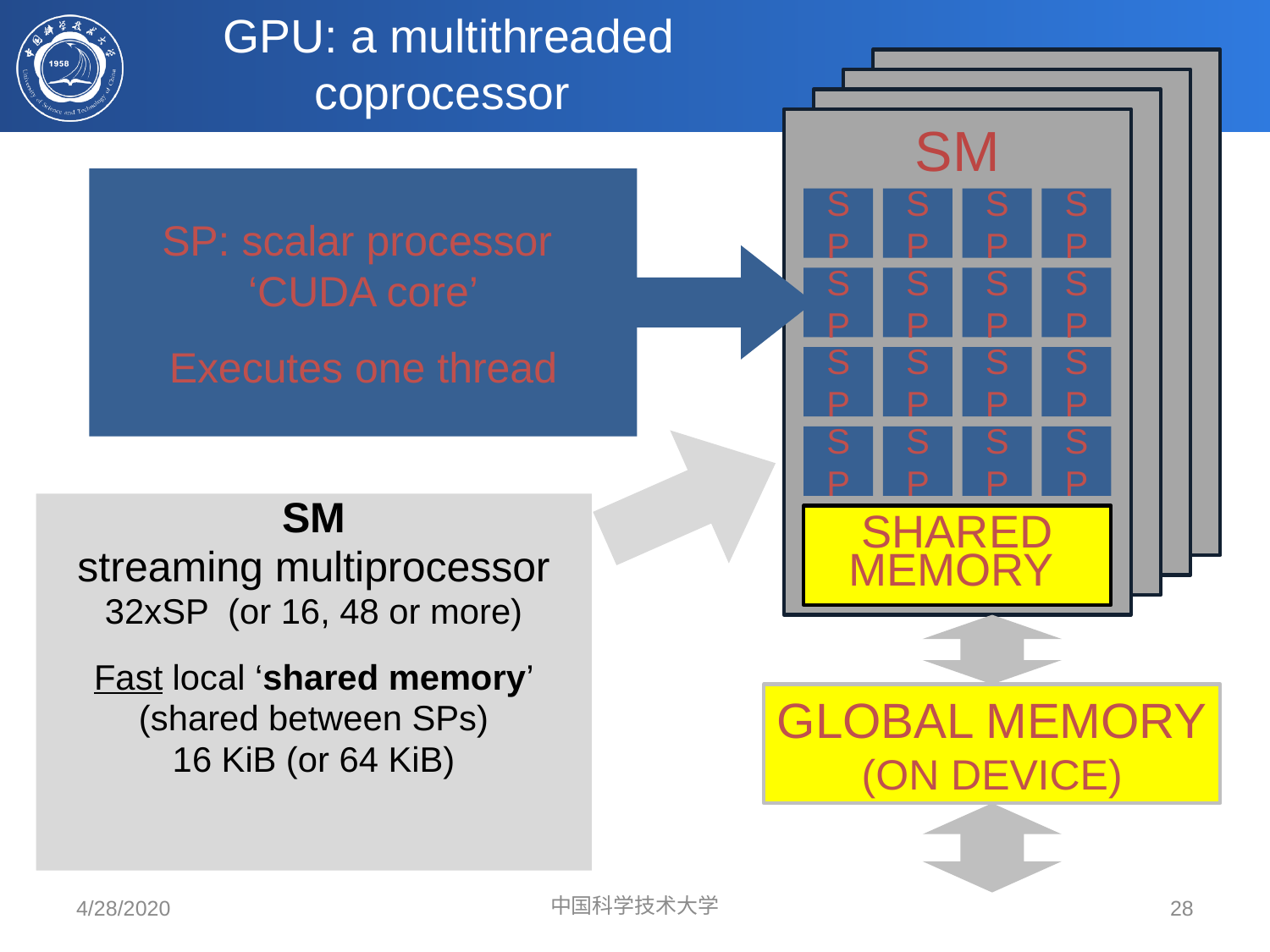

# GPU: a multithreaded coprocessor

SM
SP: scalar processor
‘CUDA core’

Executes one thread
SP
SP
SP
SP
SP
SP
SP
SP
SP
SP
SP
SP
SP
SP
SP
SP

SM
streaming multiprocessor
32xSP  (or 16, 48 or more)

Fast local ‘shared memory’
(shared between SPs)
16 KiB (or 64 KiB)
SHARED MEMORY

GLOBAL MEMORY
(ON DEVICE)

4/28/2020
中国科学技术大学
28